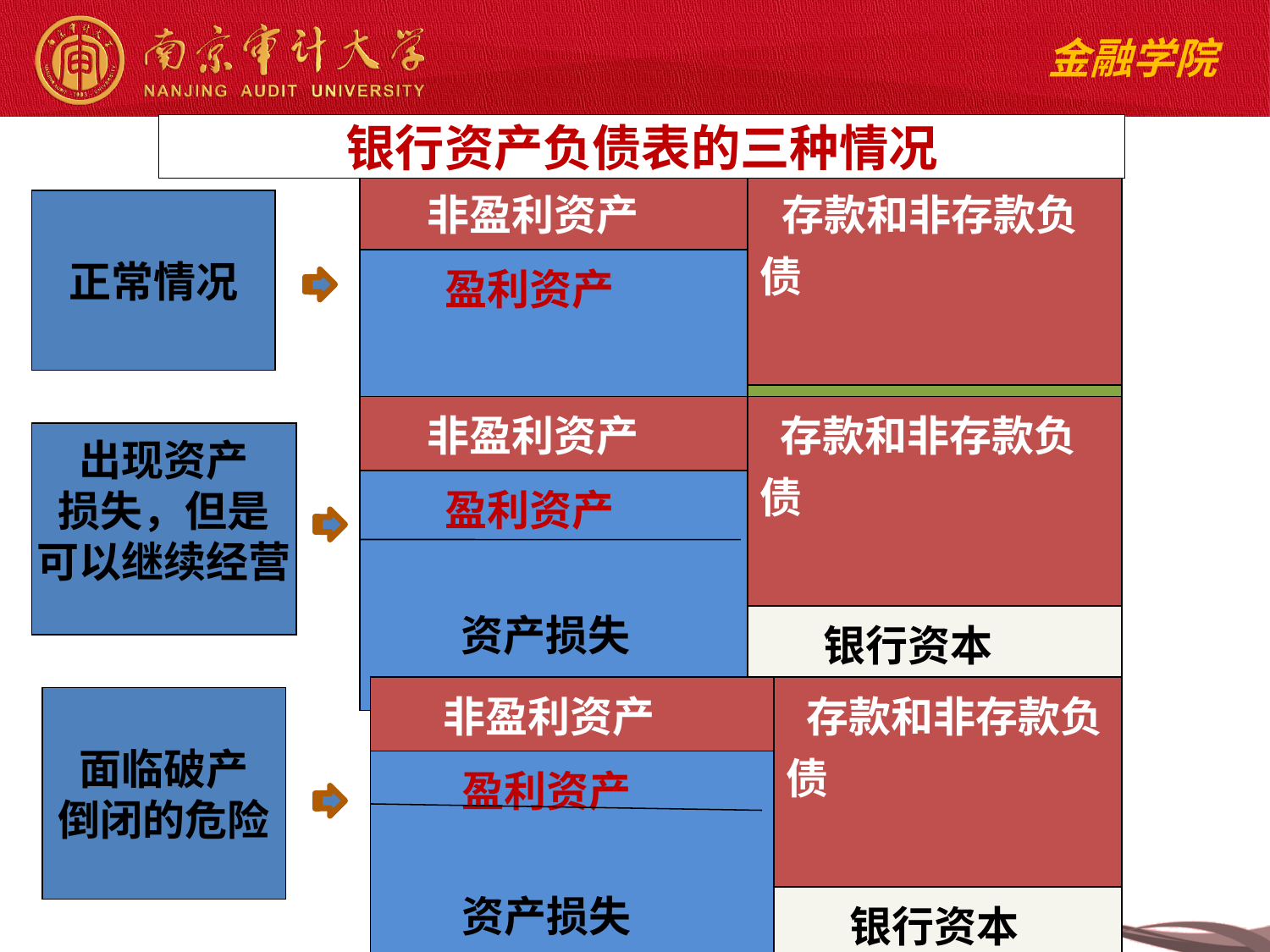

银行资产负债表的三种情况
| 非盈利资产 | 存款和非存款负债 |
| --- | --- |
| 盈利资产 |  |
|  | 银行资本 |
正常情况

| 非盈利资产 | 存款和非存款负债 |
| --- | --- |
| 盈利资产 资产损失 |  |
|  | 银行资本 |
出现资产
损失，但是
可以继续经营

| 非盈利资产 | 存款和非存款负债 |
| --- | --- |
| 盈利资产 资产损失 |  |
|  | 银行资本 |
面临破产
倒闭的危险